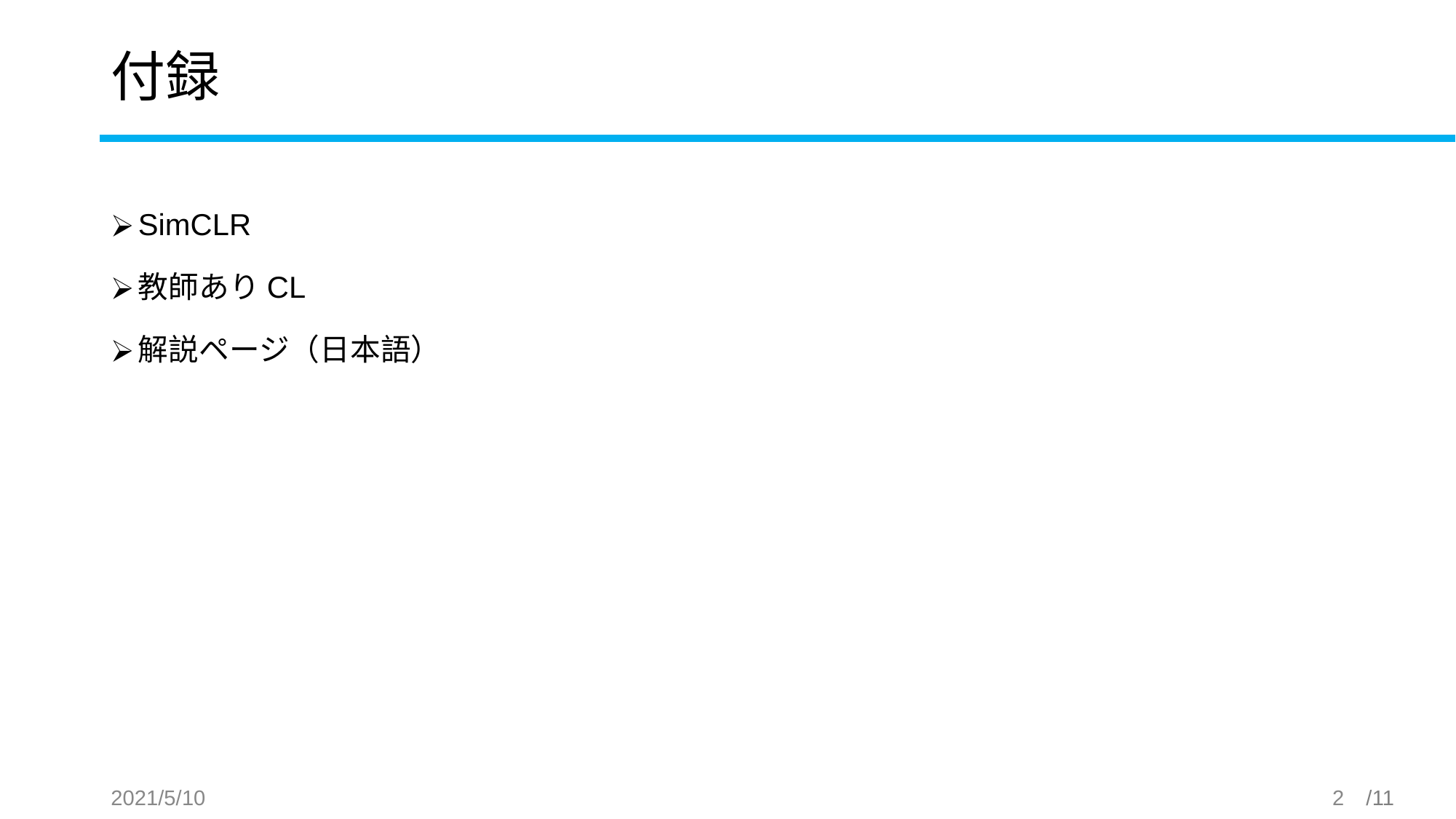

# 付録
SimCLR
教師ありCL
解説ページ（日本語）
2021/5/10
2